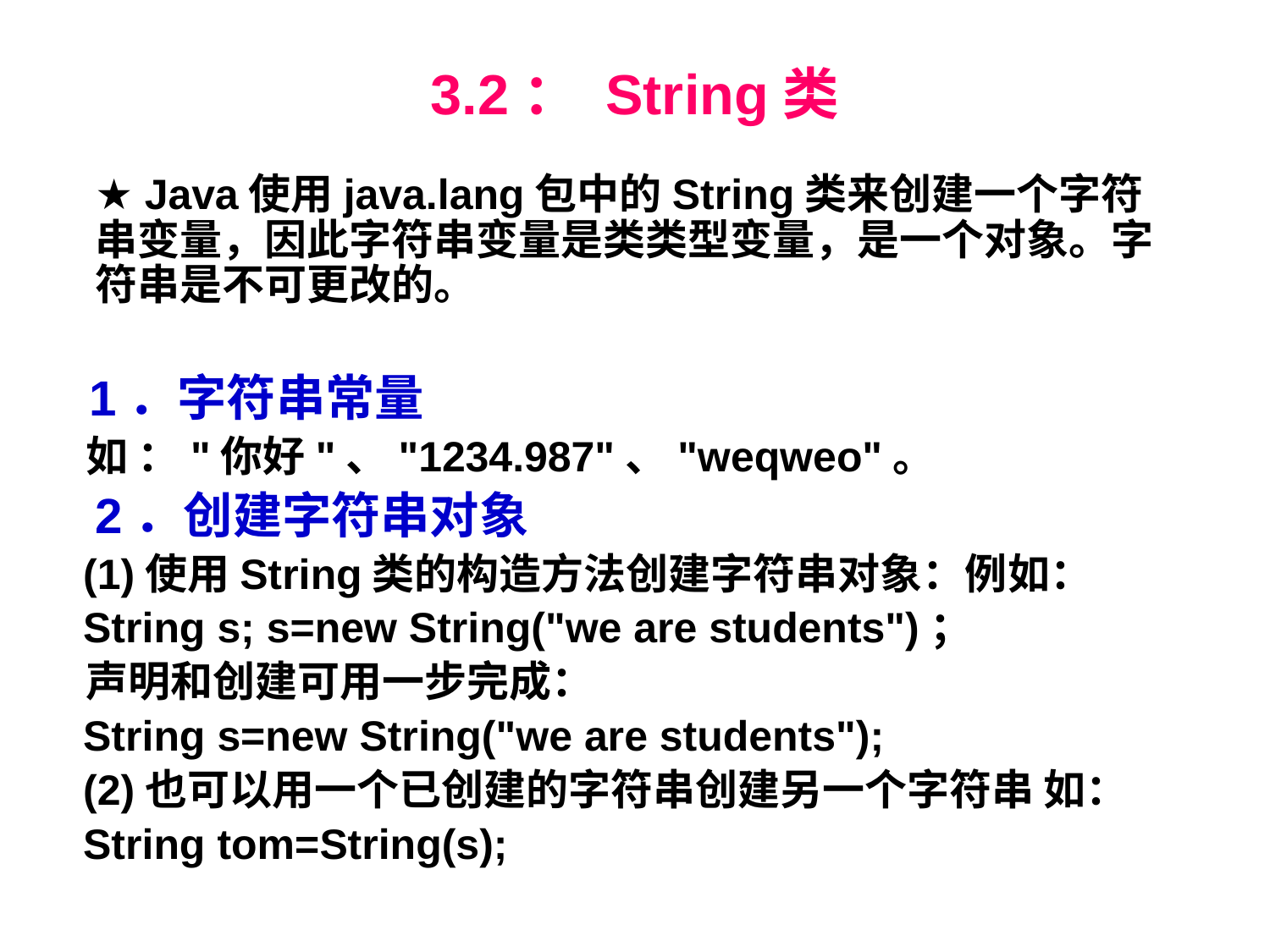

# 3.2： String类
    ★ Java使用java.lang包中的String类来创建一个字符串变量，因此字符串变量是类类型变量，是一个对象。字符串是不可更改的。

   1．字符串常量
   如 ："你好"、"1234.987"、"weqweo"。
    2．创建字符串对象
   (1)使用String类的构造方法创建字符串对象：例如：
   String s; s=new String("we are students")；
   声明和创建可用一步完成：
   String s=new String("we are students");
   (2)也可以用一个已创建的字符串创建另一个字符串 如：
   String tom=String(s);